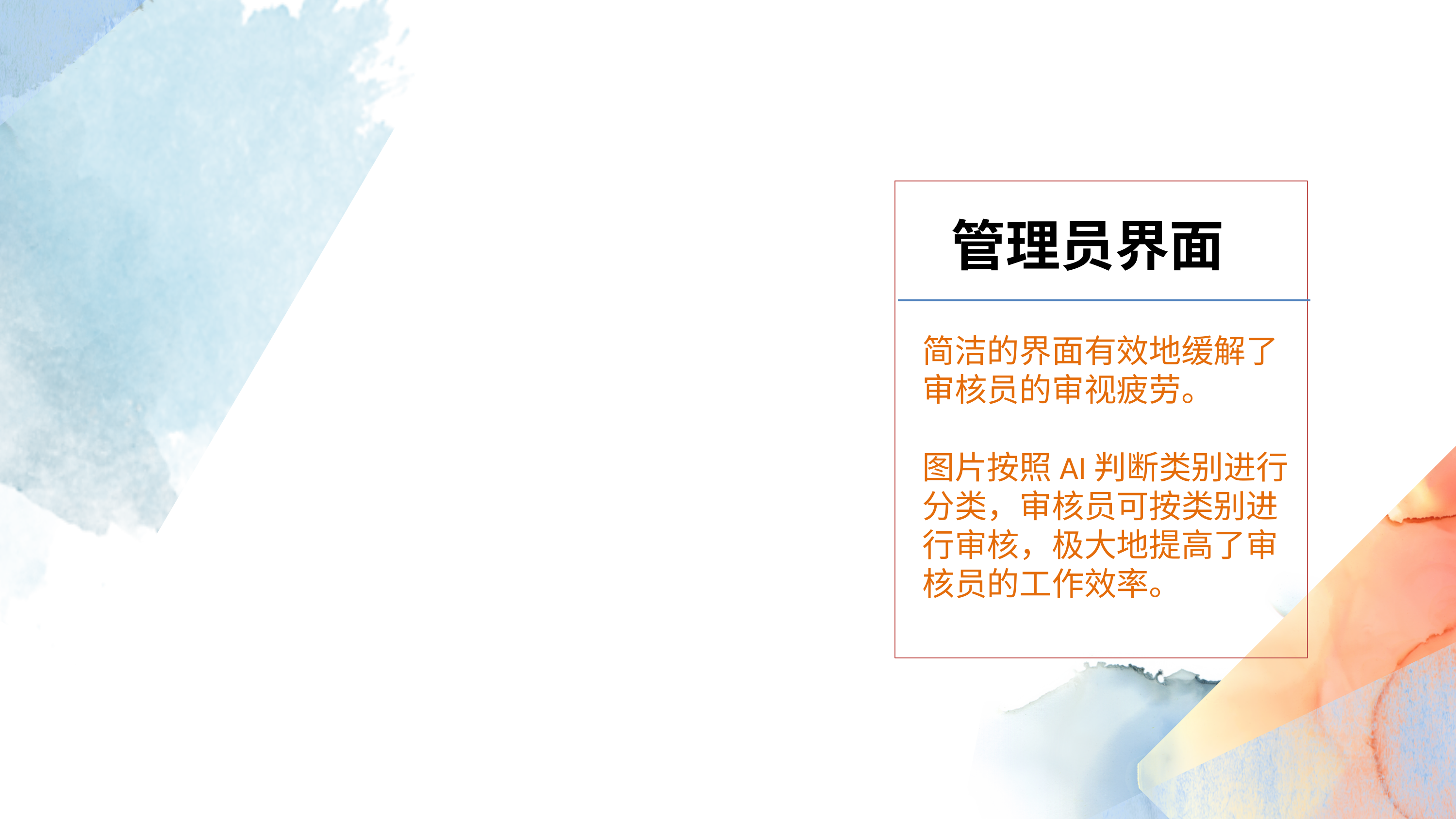

管理员界面
简洁的界面有效地缓解了审核员的审视疲劳。

图片按照AI判断类别进行分类，审核员可按类别进行审核，极大地提高了审核员的工作效率。